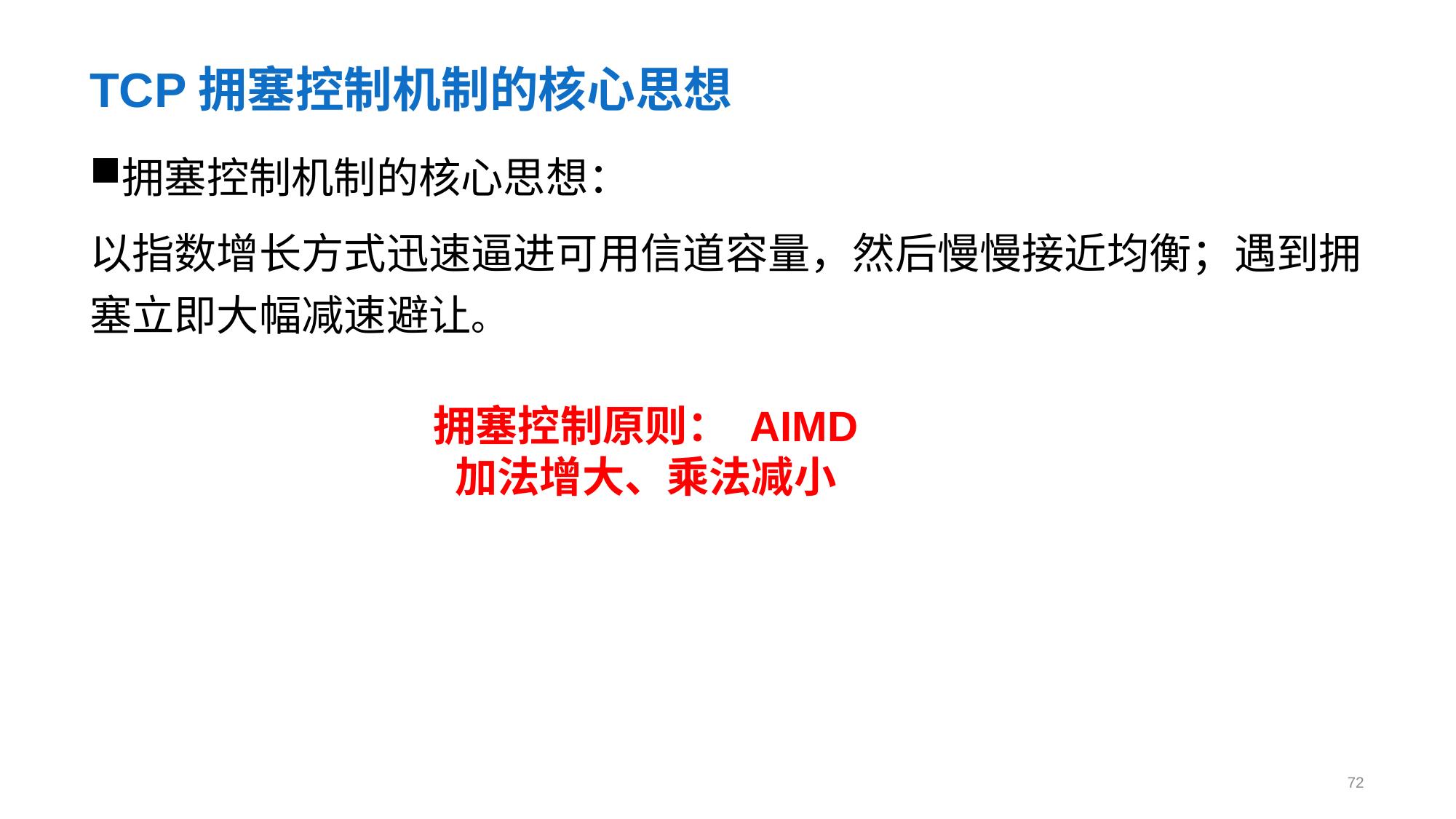

# TCP拥塞控制机制的核心思想
拥塞控制机制的核心思想：
以指数增长方式迅速逼进可用信道容量，然后慢慢接近均衡；遇到拥塞立即大幅减速避让。
拥塞控制原则： AIMD
加法增大、乘法减小
72